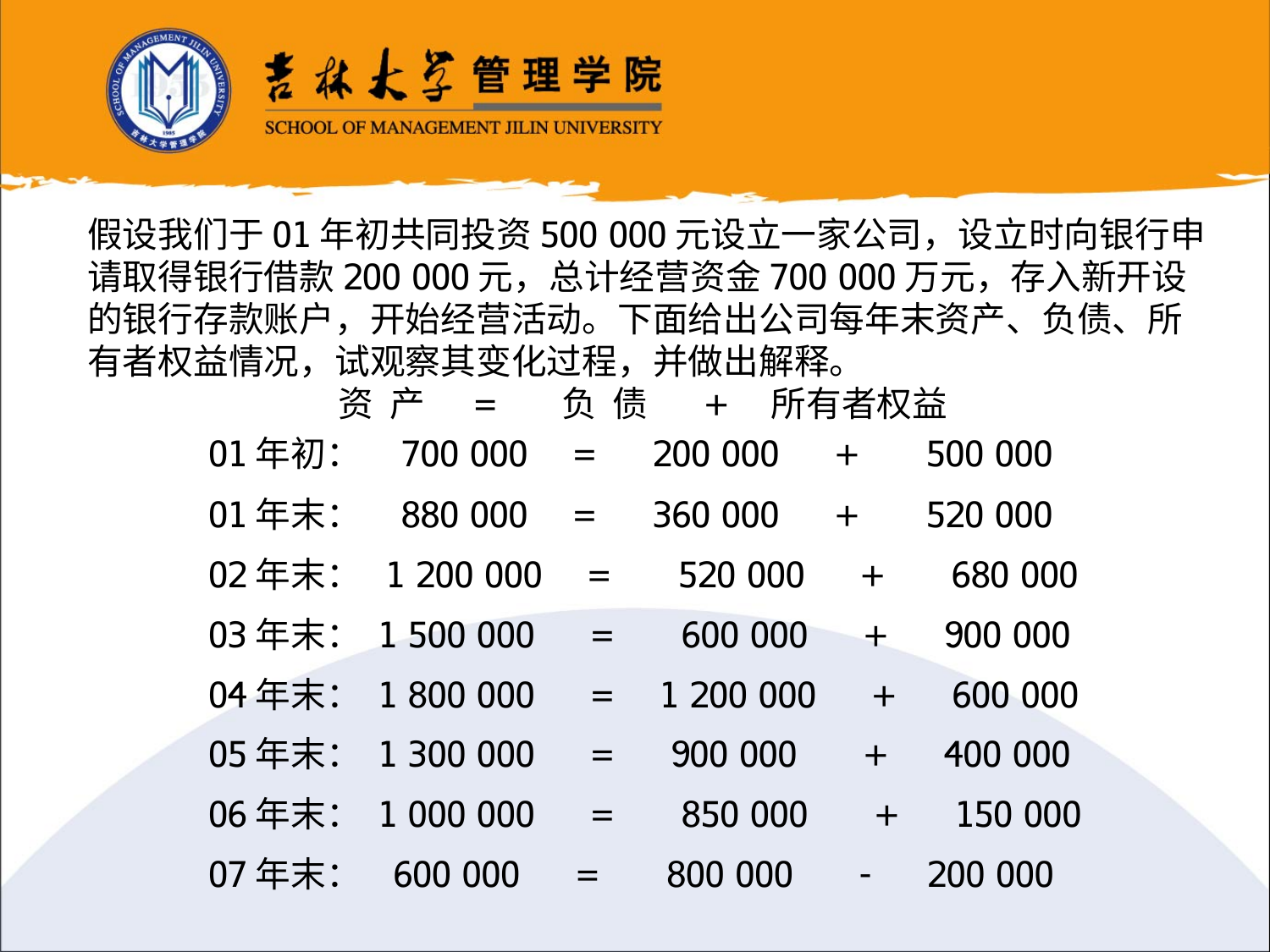

假设我们于01年初共同投资500 000元设立一家公司，设立时向银行申请取得银行借款200 000元，总计经营资金700 000万元，存入新开设的银行存款账户，开始经营活动。下面给出公司每年末资产、负债、所有者权益情况，试观察其变化过程，并做出解释。
                               资  产     =     负  债      +   所有者权益
           01年初：    700 000    =     200 000     +      500 000
           01年末：    880 000    =     360 000     +      520 000
           02年末：  1 200 000    =      520 000     +      680 000
           03年末： 1 500 000     =      600 000     +     900 000
           04年末： 1 800 000     =    1 200 000     +     600 000
           05年末： 1 300 000     =     900 000      +     400 000
           06年末： 1 000 000     =      850 000      +     150 000
           07年末：   600 000     =      800 000      -     200 000
30